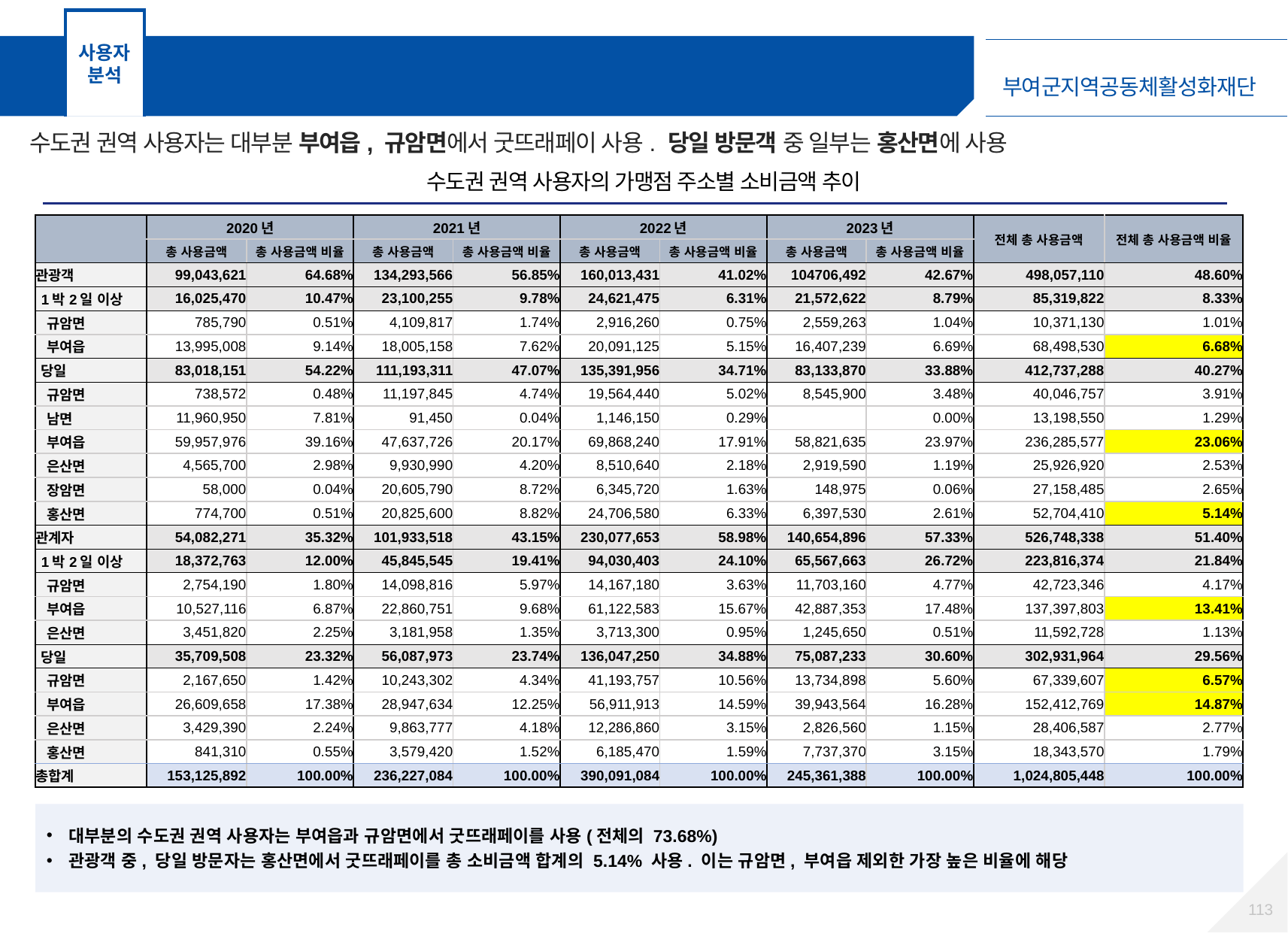

사용자 분석
수도권 권역 분석 – 가맹점 주소별 소비금액 추이
수도권 권역 사용자는 대부분 부여읍, 규암면에서 굿뜨래페이 사용. 당일 방문객 중 일부는 홍산면에 사용
수도권 권역 사용자의 가맹점 주소별 소비금액 추이
|  | 2020년 |  | 2021년 |  | 2022년 |  | 2023년 |  | 전체 총 사용금액 | 전체 총 사용금액 비율 |
| --- | --- | --- | --- | --- | --- | --- | --- | --- | --- | --- |
| 행 레이블 | 총 사용금액 | 총 사용금액 비율 | 총 사용금액 | 총 사용금액 비율 | 총 사용금액 | 총 사용금액 비율 | 총 사용금액 | 총 사용금액 비율 |  |  |
| 관광객 | 99,043,621 | 64.68% | 134,293,566 | 56.85% | 160,013,431 | 41.02% | 104706,492 | 42.67% | 498,057,110 | 48.60% |
| 1박2일 이상 | 16,025,470 | 10.47% | 23,100,255 | 9.78% | 24,621,475 | 6.31% | 21,572,622 | 8.79% | 85,319,822 | 8.33% |
| 규암면 | 785,790 | 0.51% | 4,109,817 | 1.74% | 2,916,260 | 0.75% | 2,559,263 | 1.04% | 10,371,130 | 1.01% |
| 부여읍 | 13,995,008 | 9.14% | 18,005,158 | 7.62% | 20,091,125 | 5.15% | 16,407,239 | 6.69% | 68,498,530 | 6.68% |
| 당일 | 83,018,151 | 54.22% | 111,193,311 | 47.07% | 135,391,956 | 34.71% | 83,133,870 | 33.88% | 412,737,288 | 40.27% |
| 규암면 | 738,572 | 0.48% | 11,197,845 | 4.74% | 19,564,440 | 5.02% | 8,545,900 | 3.48% | 40,046,757 | 3.91% |
| 남면 | 11,960,950 | 7.81% | 91,450 | 0.04% | 1,146,150 | 0.29% |  | 0.00% | 13,198,550 | 1.29% |
| 부여읍 | 59,957,976 | 39.16% | 47,637,726 | 20.17% | 69,868,240 | 17.91% | 58,821,635 | 23.97% | 236,285,577 | 23.06% |
| 은산면 | 4,565,700 | 2.98% | 9,930,990 | 4.20% | 8,510,640 | 2.18% | 2,919,590 | 1.19% | 25,926,920 | 2.53% |
| 장암면 | 58,000 | 0.04% | 20,605,790 | 8.72% | 6,345,720 | 1.63% | 148,975 | 0.06% | 27,158,485 | 2.65% |
| 홍산면 | 774,700 | 0.51% | 20,825,600 | 8.82% | 24,706,580 | 6.33% | 6,397,530 | 2.61% | 52,704,410 | 5.14% |
| 관계자 | 54,082,271 | 35.32% | 101,933,518 | 43.15% | 230,077,653 | 58.98% | 140,654,896 | 57.33% | 526,748,338 | 51.40% |
| 1박2일 이상 | 18,372,763 | 12.00% | 45,845,545 | 19.41% | 94,030,403 | 24.10% | 65,567,663 | 26.72% | 223,816,374 | 21.84% |
| 규암면 | 2,754,190 | 1.80% | 14,098,816 | 5.97% | 14,167,180 | 3.63% | 11,703,160 | 4.77% | 42,723,346 | 4.17% |
| 부여읍 | 10,527,116 | 6.87% | 22,860,751 | 9.68% | 61,122,583 | 15.67% | 42,887,353 | 17.48% | 137,397,803 | 13.41% |
| 은산면 | 3,451,820 | 2.25% | 3,181,958 | 1.35% | 3,713,300 | 0.95% | 1,245,650 | 0.51% | 11,592,728 | 1.13% |
| 당일 | 35,709,508 | 23.32% | 56,087,973 | 23.74% | 136,047,250 | 34.88% | 75,087,233 | 30.60% | 302,931,964 | 29.56% |
| 규암면 | 2,167,650 | 1.42% | 10,243,302 | 4.34% | 41,193,757 | 10.56% | 13,734,898 | 5.60% | 67,339,607 | 6.57% |
| 부여읍 | 26,609,658 | 17.38% | 28,947,634 | 12.25% | 56,911,913 | 14.59% | 39,943,564 | 16.28% | 152,412,769 | 14.87% |
| 은산면 | 3,429,390 | 2.24% | 9,863,777 | 4.18% | 12,286,860 | 3.15% | 2,826,560 | 1.15% | 28,406,587 | 2.77% |
| 홍산면 | 841,310 | 0.55% | 3,579,420 | 1.52% | 6,185,470 | 1.59% | 7,737,370 | 3.15% | 18,343,570 | 1.79% |
| 총합계 | 153,125,892 | 100.00% | 236,227,084 | 100.00% | 390,091,084 | 100.00% | 245,361,388 | 100.00% | 1,024,805,448 | 100.00% |
대부분의 수도권 권역 사용자는 부여읍과 규암면에서 굿뜨래페이를 사용(전체의 73.68%)
관광객 중, 당일 방문자는 홍산면에서 굿뜨래페이를 총 소비금액 합계의 5.14% 사용. 이는 규암면, 부여읍 제외한 가장 높은 비율에 해당
113